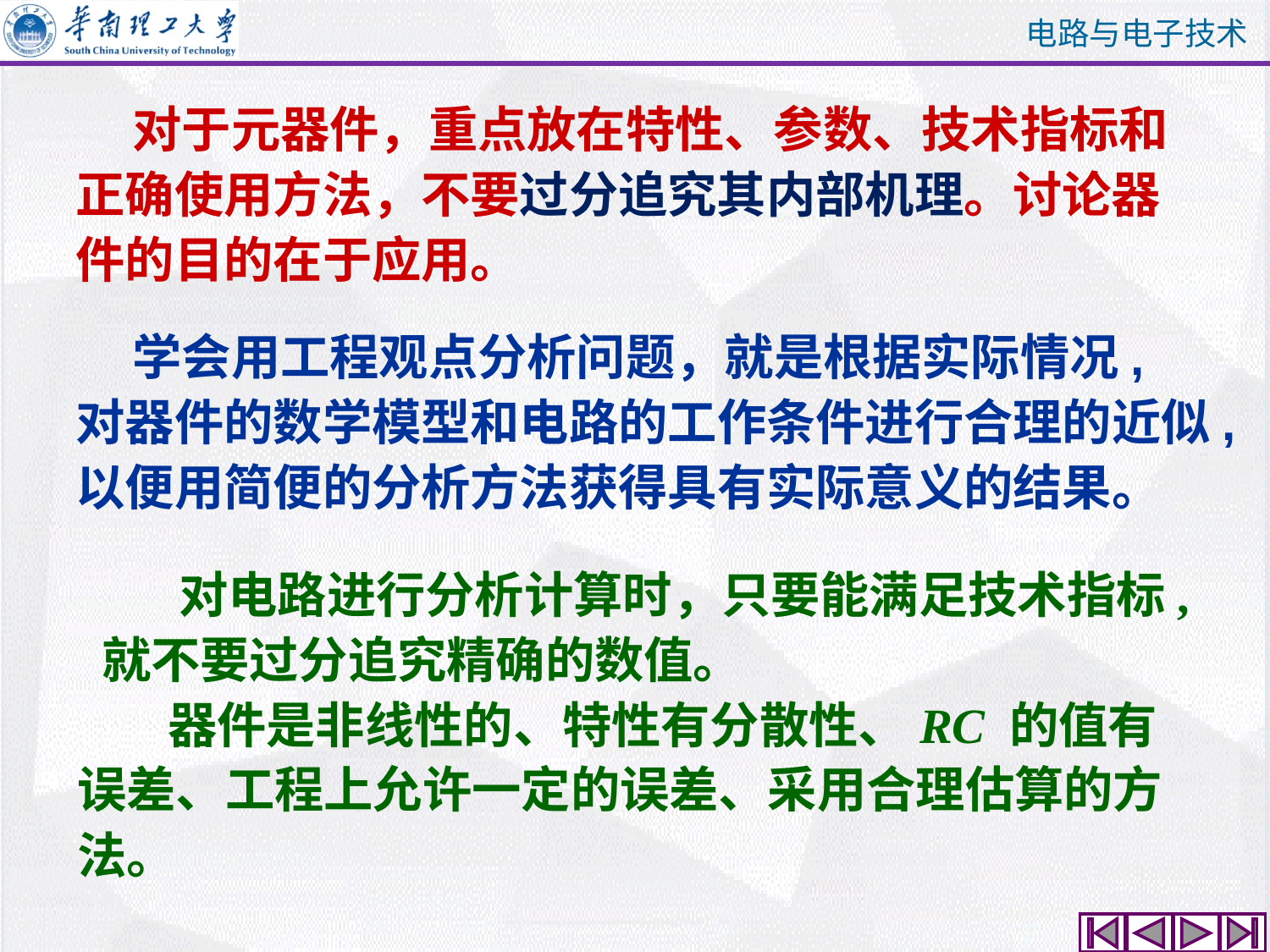

对于元器件，重点放在特性、参数、技术指标和正确使用方法，不要过分追究其内部机理。讨论器件的目的在于应用。
    学会用工程观点分析问题，就是根据实际情况, 对器件的数学模型和电路的工作条件进行合理的近似,以便用简便的分析方法获得具有实际意义的结果。
        对电路进行分析计算时，只要能满足技术指标, 就不要过分追究精确的数值。
       器件是非线性的、特性有分散性、RC 的值有误差、工程上允许一定的误差、采用合理估算的方法。